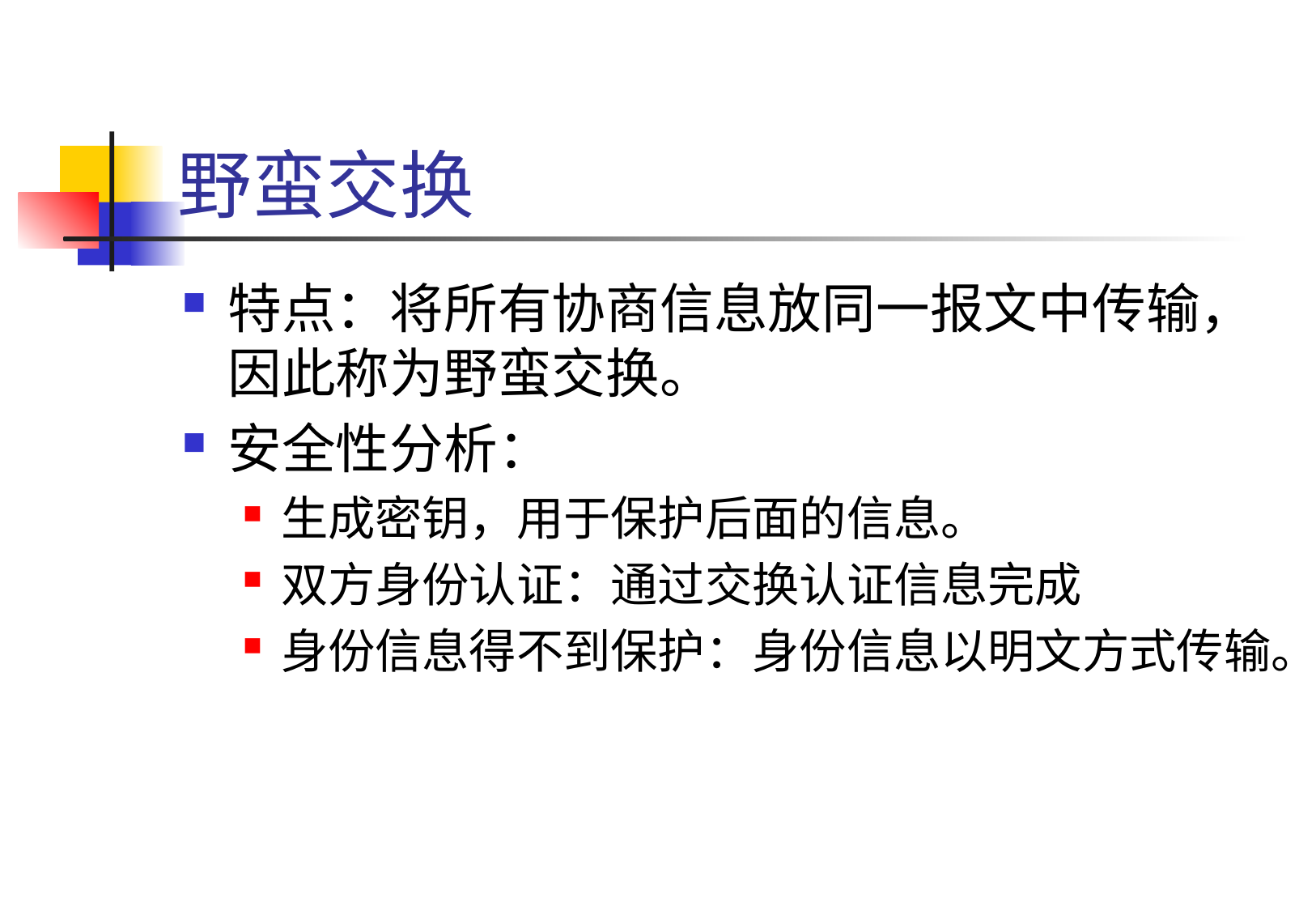

# 野蛮交换
特点：将所有协商信息放同一报文中传输，因此称为野蛮交换。
安全性分析：
生成密钥，用于保护后面的信息。
双方身份认证：通过交换认证信息完成
身份信息得不到保护：身份信息以明文方式传输。